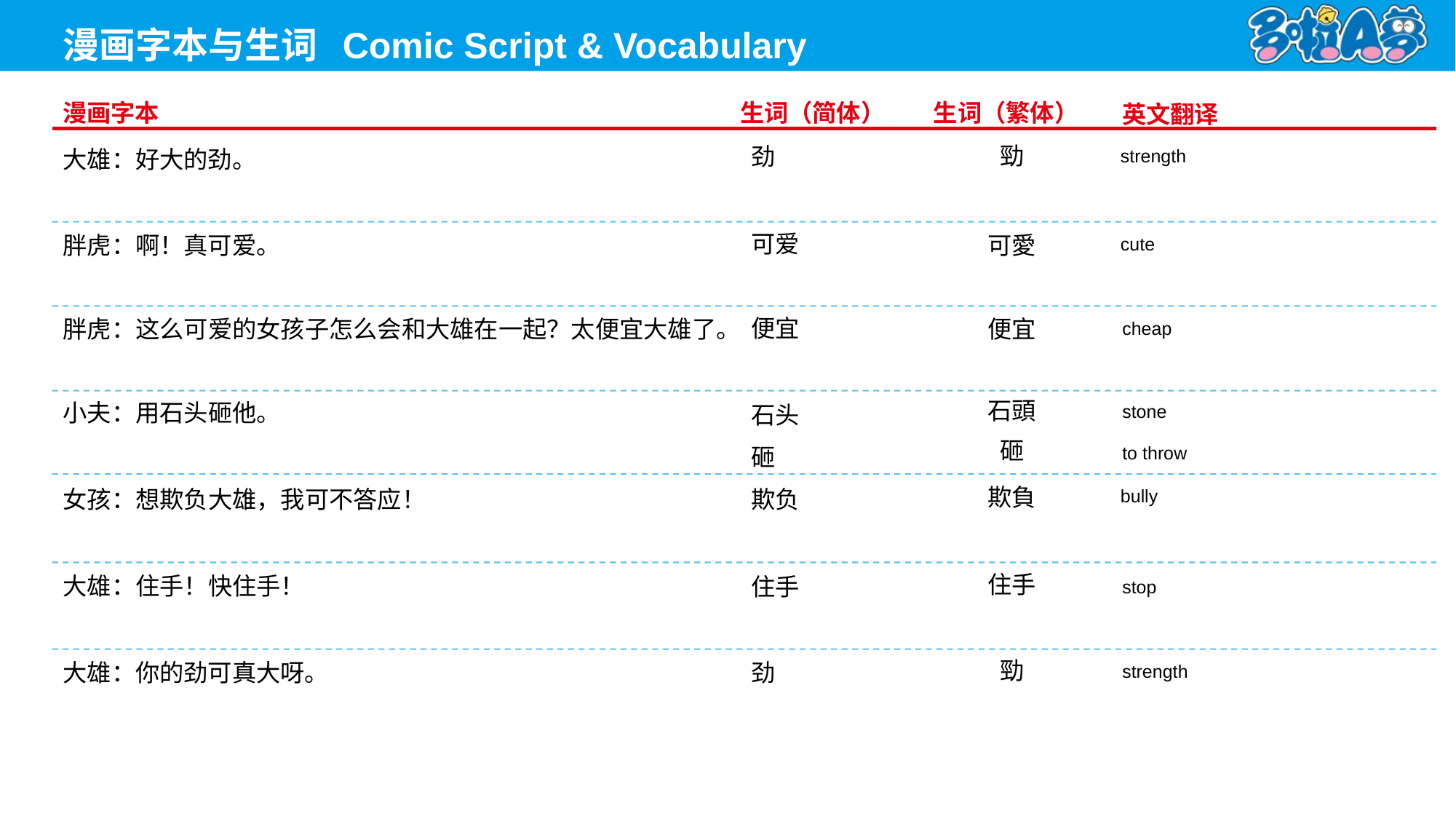

strength
勁
劲
大雄：好大的劲。

cute
可爱
可愛
胖虎：啊！真可爱。

cheap
便宜
便宜
胖虎：这么可爱的女孩子怎么会和大雄在一起？太便宜大雄了。

石頭
stone
石头
小夫：用石头砸他。
砸
to throw
砸
bully
欺負
欺负
女孩：想欺负大雄，我可不答应！

住手
stop
住手
大雄：住手！快住手！

勁
strength
劲
大雄：你的劲可真大呀。